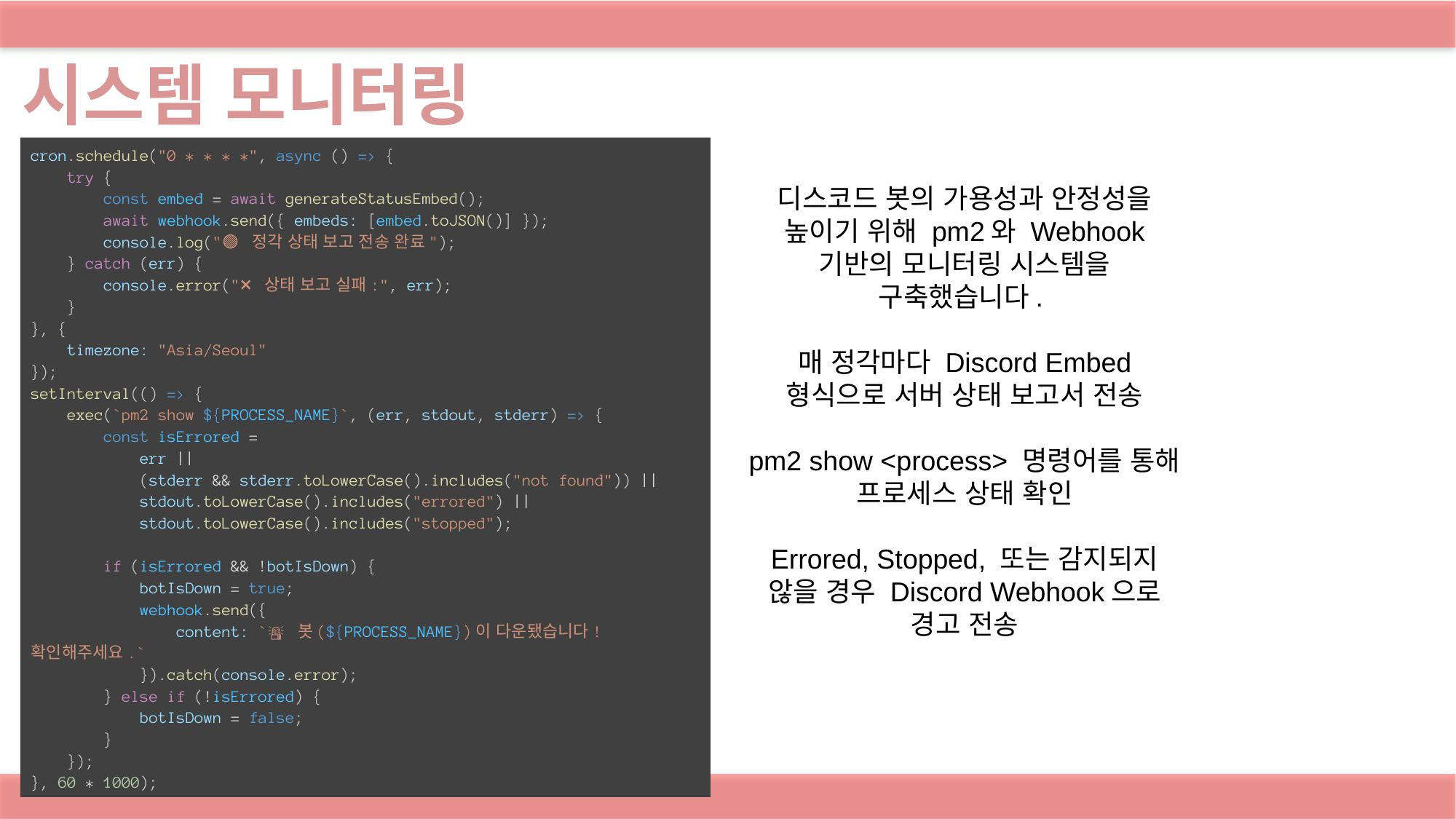

시스템 모니터링
cron.schedule("0 * * * *", async () => {
    try {
        const embed = await generateStatusEmbed();
        await webhook.send({ embeds: [embed.toJSON()] });
        console.log("🟢 정각 상태 보고 전송 완료");
    } catch (err) {
        console.error("❌ 상태 보고 실패:", err);
    }
}, {
    timezone: "Asia/Seoul"
});
setInterval(() => {
    exec(`pm2 show ${PROCESS_NAME}`, (err, stdout, stderr) => {
        const isErrored =
            err ||
            (stderr && stderr.toLowerCase().includes("not found")) ||
            stdout.toLowerCase().includes("errored") ||
            stdout.toLowerCase().includes("stopped");
        if (isErrored && !botIsDown) {
            botIsDown = true;
            webhook.send({
                content: `🚨 봇(${PROCESS_NAME})이 다운됐습니다! 확인해주세요.`
            }).catch(console.error);
        } else if (!isErrored) {
            botIsDown = false;
        }
    });
}, 60 * 1000);
디스코드 봇의 가용성과 안정성을 높이기 위해 pm2와 Webhook 기반의 모니터링 시스템을 구축했습니다.

매 정각마다 Discord Embed 형식으로 서버 상태 보고서 전송

pm2 show <process> 명령어를 통해 프로세스 상태 확인

Errored, Stopped, 또는 감지되지 않을 경우 Discord Webhook으로 경고 전송